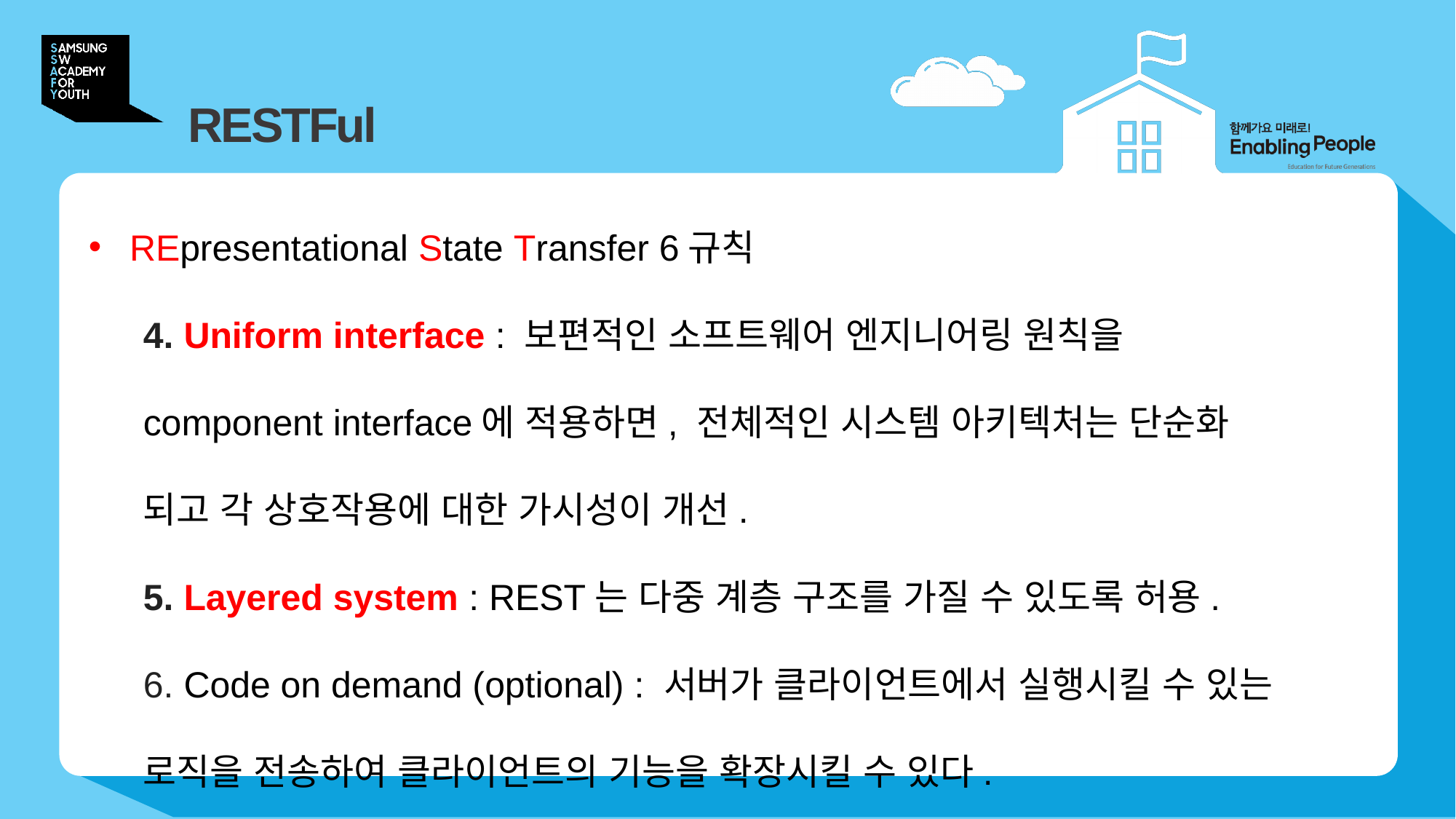

# RESTFul
REpresentational State Transfer 6규칙
4. Uniform interface : 보편적인 소프트웨어 엔지니어링 원칙을
component interface에 적용하면, 전체적인 시스템 아키텍처는 단순화
되고 각 상호작용에 대한 가시성이 개선.
5. Layered system : REST는 다중 계층 구조를 가질 수 있도록 허용.
6. Code on demand (optional) : 서버가 클라이언트에서 실행시킬 수 있는 로직을 전송하여 클라이언트의 기능을 확장시킬 수 있다.